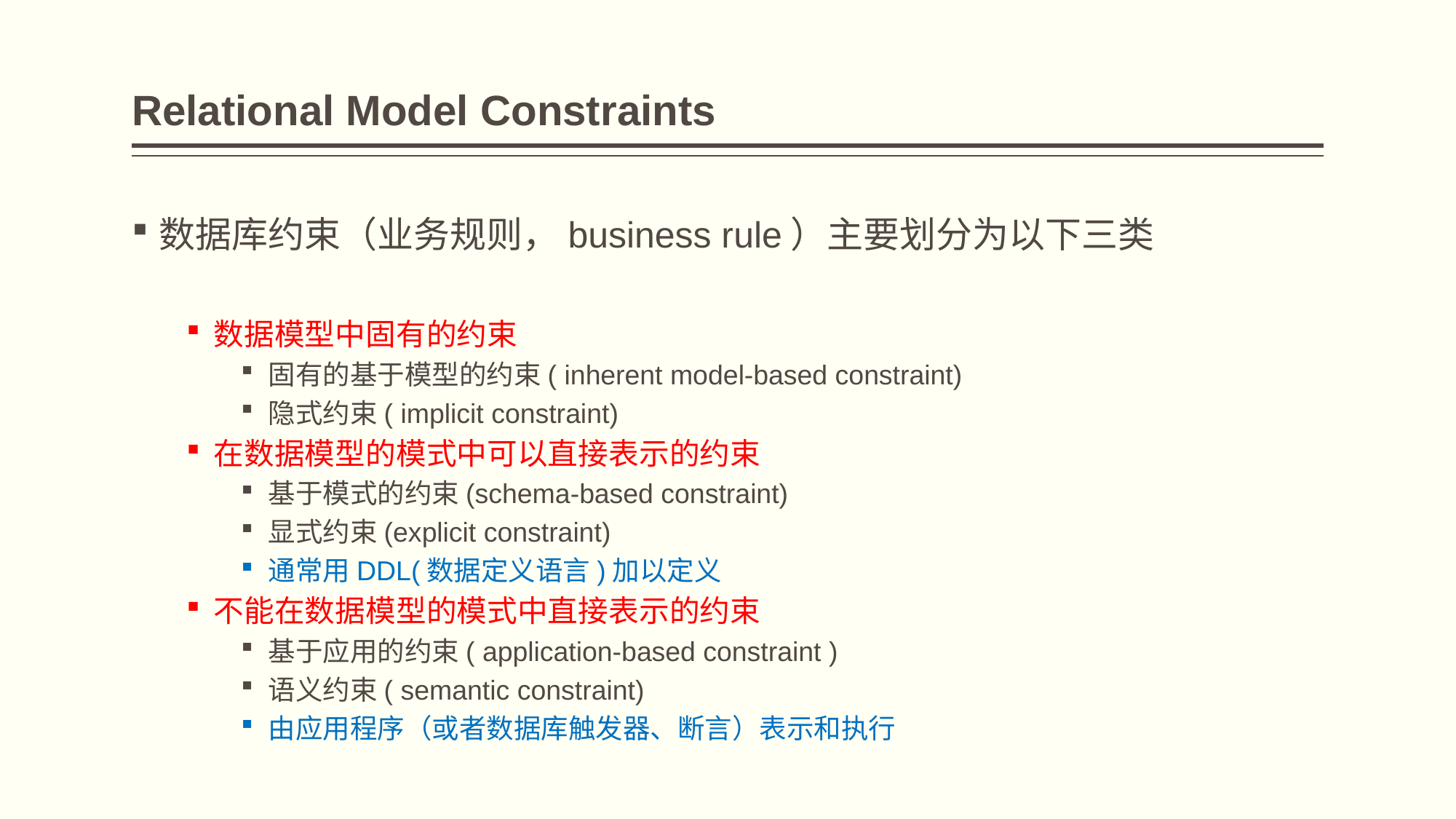

# Relational Model Constraints
数据库约束（业务规则，business rule）主要划分为以下三类

数据模型中固有的约束
固有的基于模型的约束( inherent model-based constraint)
隐式约束( implicit constraint)
在数据模型的模式中可以直接表示的约束
基于模式的约束(schema-based constraint)
显式约束(explicit constraint)
通常用DDL(数据定义语言)加以定义
不能在数据模型的模式中直接表示的约束
基于应用的约束( application-based constraint )
语义约束( semantic constraint)
由应用程序（或者数据库触发器、断言）表示和执行